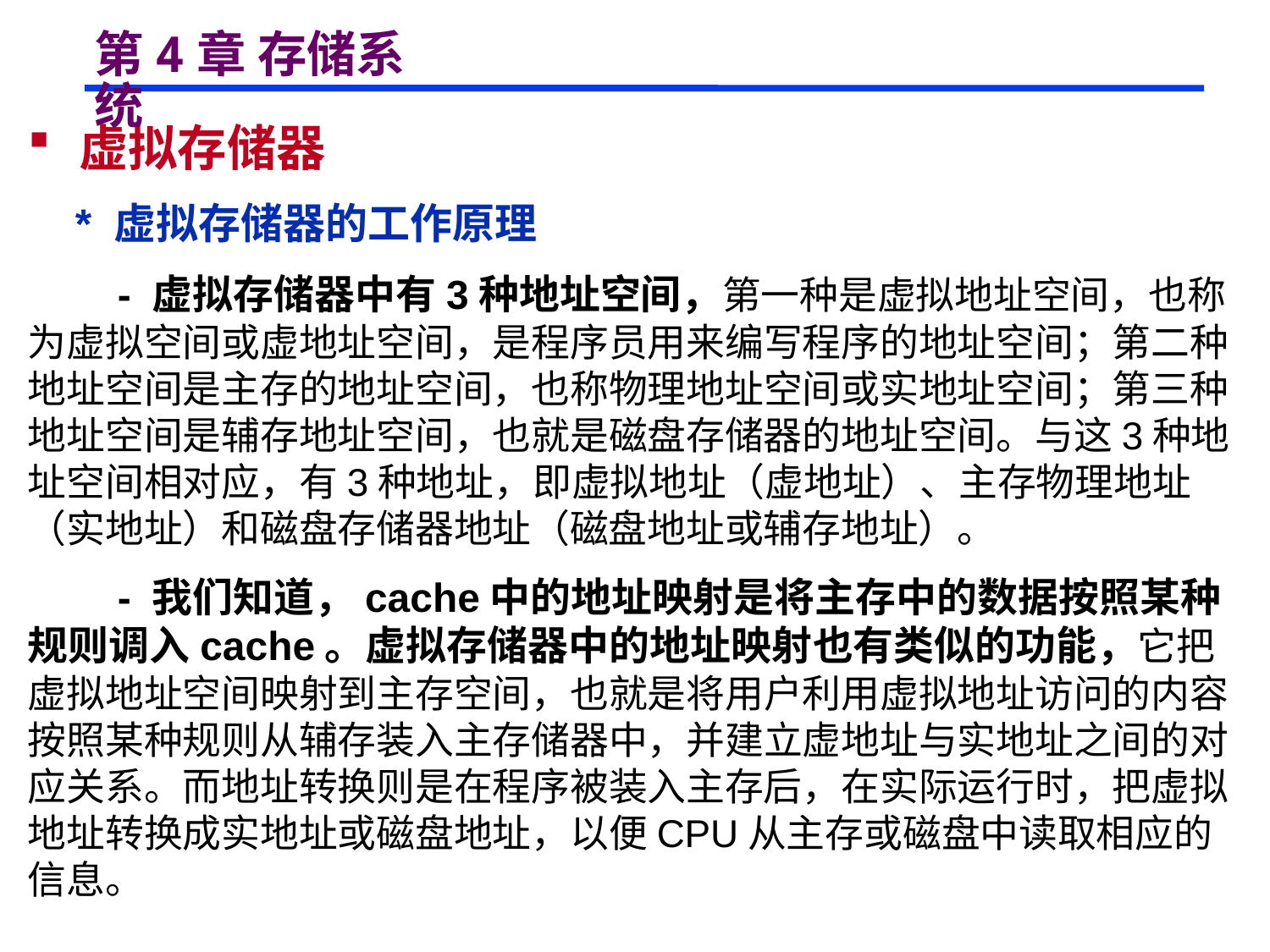

# 第4章 存储系统
 虚拟存储器
    * 虚拟存储器的工作原理
        - 虚拟存储器中有3种地址空间，第一种是虚拟地址空间，也称为虚拟空间或虚地址空间，是程序员用来编写程序的地址空间；第二种地址空间是主存的地址空间，也称物理地址空间或实地址空间；第三种地址空间是辅存地址空间，也就是磁盘存储器的地址空间。与这3种地址空间相对应，有3种地址，即虚拟地址（虚地址）、主存物理地址（实地址）和磁盘存储器地址（磁盘地址或辅存地址）。
        - 我们知道，cache中的地址映射是将主存中的数据按照某种规则调入cache。虚拟存储器中的地址映射也有类似的功能，它把虚拟地址空间映射到主存空间，也就是将用户利用虚拟地址访问的内容按照某种规则从辅存装入主存储器中，并建立虚地址与实地址之间的对应关系。而地址转换则是在程序被装入主存后，在实际运行时，把虚拟地址转换成实地址或磁盘地址，以便CPU从主存或磁盘中读取相应的信息。